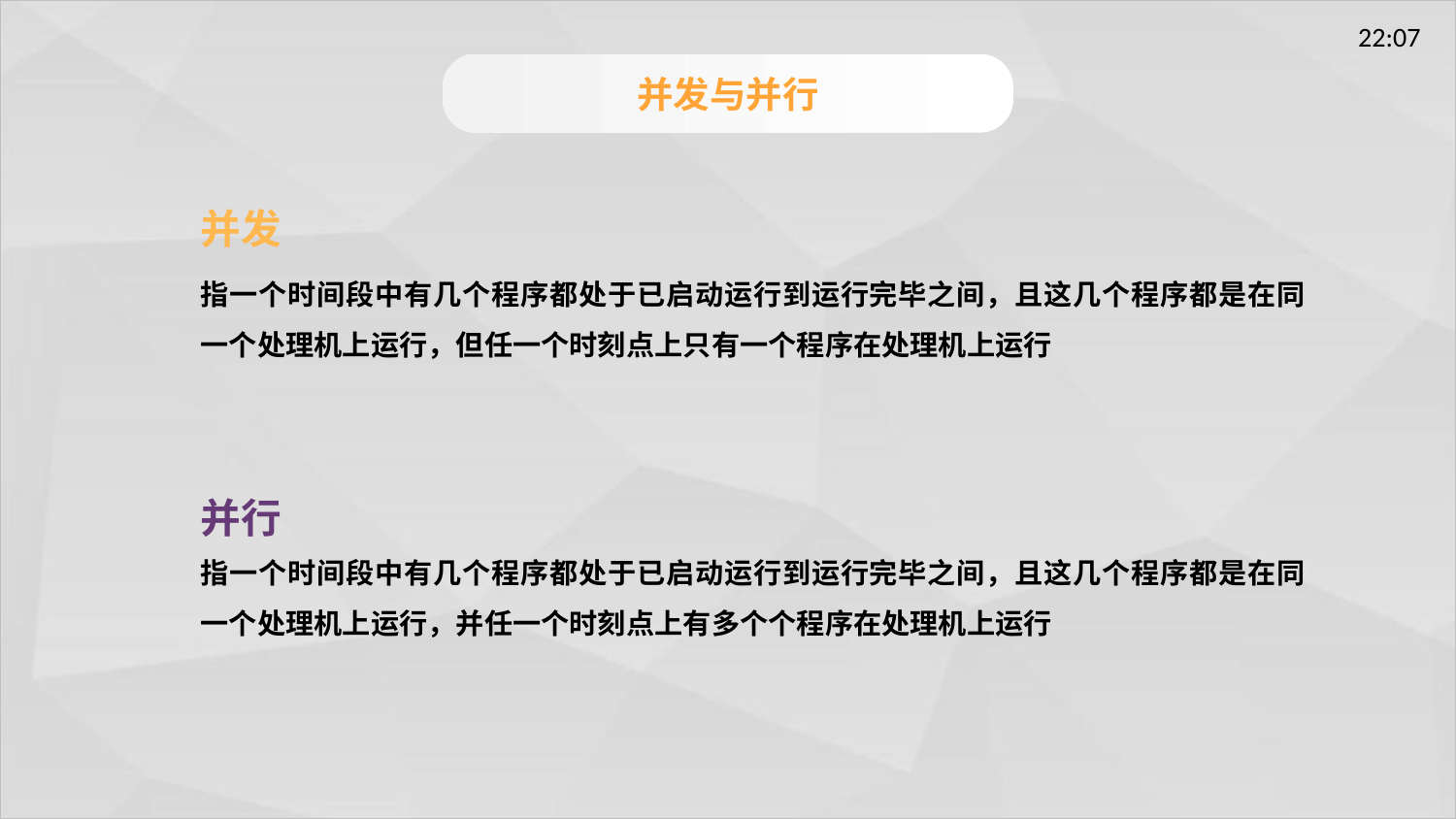

并发与并行
并发

指一个时间段中有几个程序都处于已启动运行到运行完毕之间，且这几个程序都是在同一个处理机上运行，但任一个时刻点上只有一个程序在处理机上运行
并行
指一个时间段中有几个程序都处于已启动运行到运行完毕之间，且这几个程序都是在同一个处理机上运行，并任一个时刻点上有多个个程序在处理机上运行